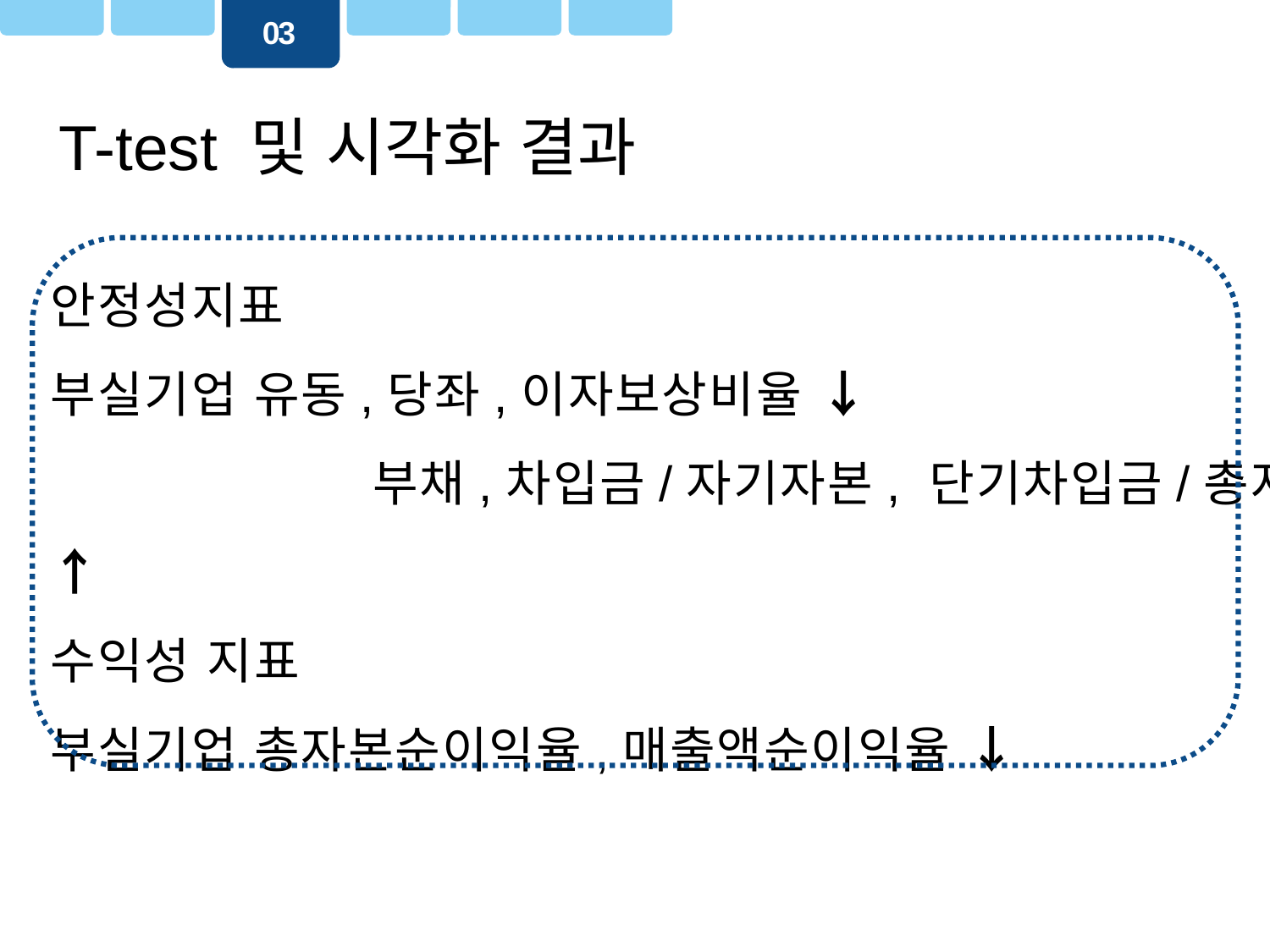

03

T-test 및 시각화 결과

안정성지표
부실기업 유동,당좌,이자보상비율 ↓
		    부채,차입금/자기자본, 단기차입금/총자본 ↑
수익성 지표
부실기업 총자본순이익율,매출액순이익율 ↓